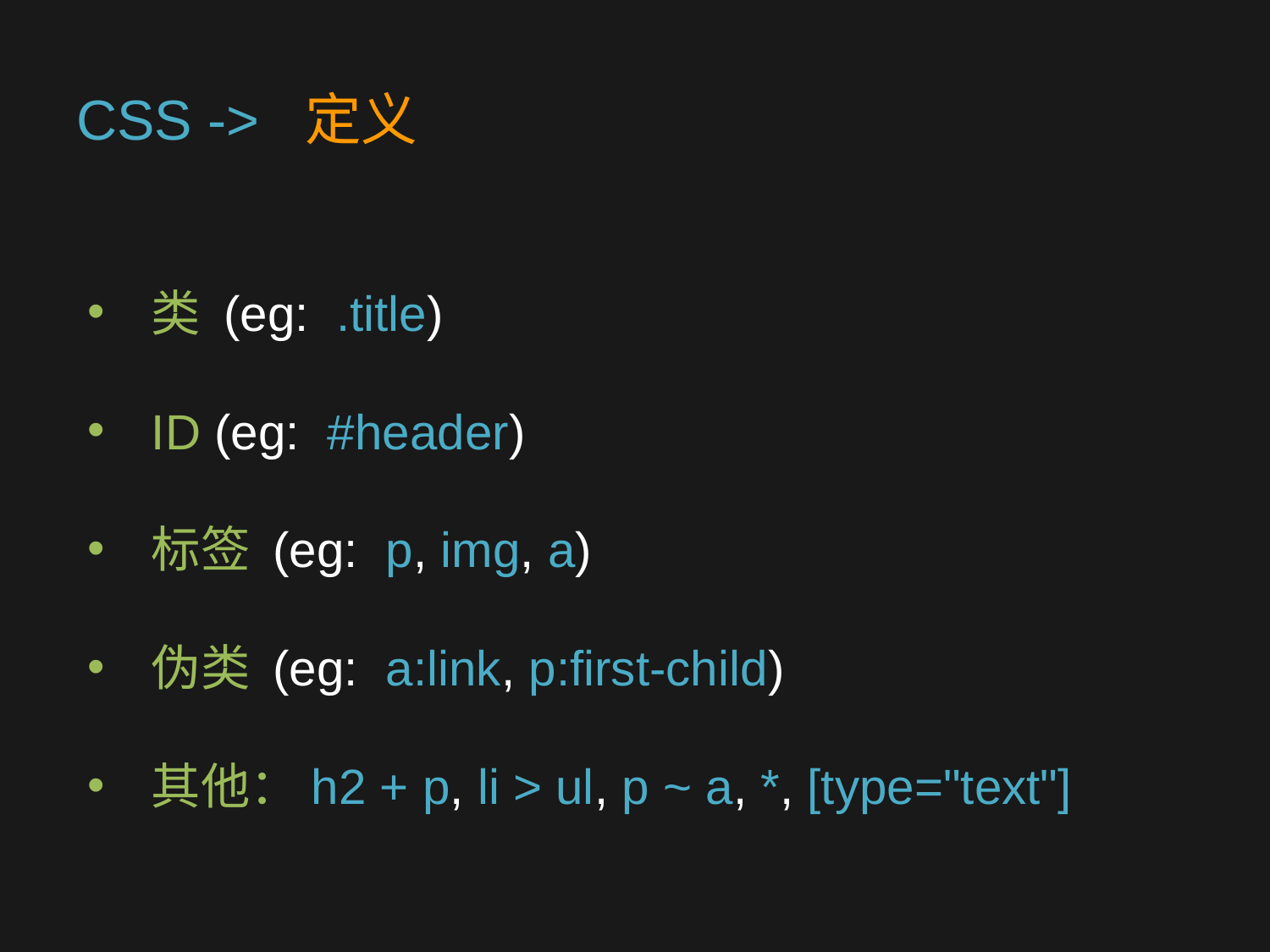

# CSS ->  定义
类 (eg:  .title)
ID (eg:  #header)
标签 (eg:  p, img, a)
伪类 (eg:  a:link, p:first-child)
其他：h2 + p, li > ul, p ~ a, *, [type="text"]